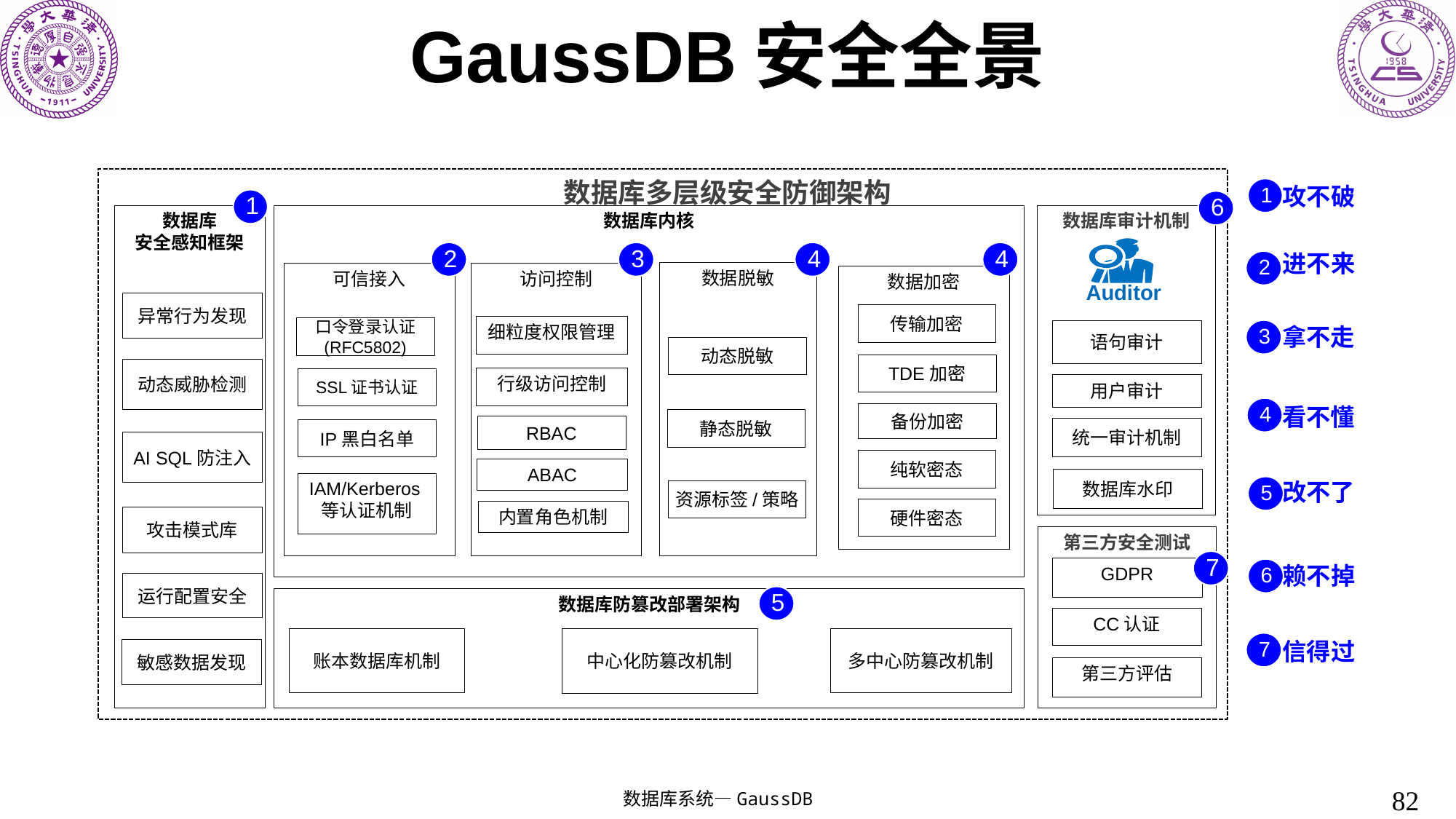

# GaussDB安全全景

数据库多层级安全防御架构
1
攻不破
1
6
数据库
安全感知框架
数据库内核
数据库审计机制

Auditor

2
3
4
4
进不来
2
数据脱敏
可信接入
访问控制
数据加密
异常行为发现
传输加密
细粒度权限管理
口令登录认证
(RFC5802)
3
语句审计
拿不走
动态脱敏
TDE加密
动态威胁检测
行级访问控制
SSL证书认证
用户审计
4
看不懂
备份加密
静态脱敏
RBAC
统一审计机制
IP黑白名单
AI SQL防注入
纯软密态
ABAC
数据库水印
IAM/Kerberos等认证机制
5
改不了
资源标签/策略
硬件密态
内置角色机制
攻击模式库
第三方安全测试
7
GDPR
6
赖不掉
运行配置安全
5
数据库防篡改部署架构
CC认证
多中心防篡改机制
账本数据库机制
中心化防篡改机制
7
信得过
敏感数据发现
第三方评估
82
数据库系统—GaussDB